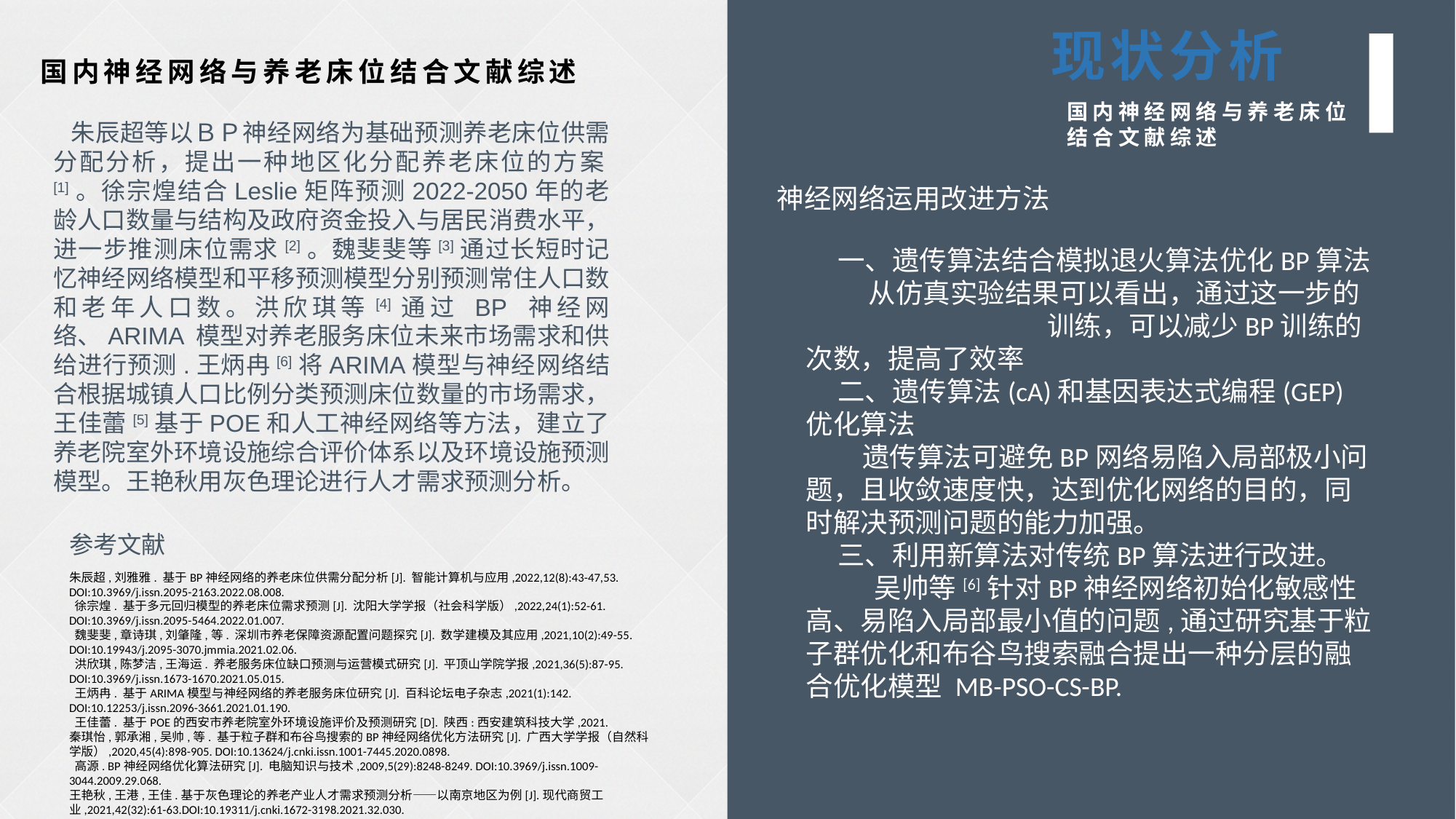

现状分析

国内神经网络与养老床位结合文献综述
国内神经网络与养老床位结合文献综述
  朱辰超等以ＢＰ神经网络为基础预测养老床位供需分配分析，提出一种地区化分配养老床位的方案[1]。徐宗煌结合Leslie矩阵预测2022-2050年的老龄人口数量与结构及政府资金投入与居民消费水平，进一步推测床位需求[2]。魏斐斐等[3]通过长短时记忆神经网络模型和平移预测模型分别预测常住人口数和老年人口数。洪欣琪等[4]通过 BP 神经网络、ARIMA 模型对养老服务床位未来市场需求和供给进行预测.王炳冉[6]将ARIMA模型与神经网络结合根据城镇人口比例分类预测床位数量的市场需求，王佳蕾[5]基于POE和人工神经网络等方法，建立了养老院室外环境设施综合评价体系以及环境设施预测模型。王艳秋用灰色理论进行人才需求预测分析。
参考文献
神经网络运用改进方法

    一、遗传算法结合模拟退火算法优化BP算法
         从仿真实验结果可以看出，通过这一步的                                          训练，可以减少BP训练的次数，提高了效率
    二、遗传算法(cA)和基因表达式编程(GEP)优化算法
        遗传算法可避免BP网络易陷入局部极小问题，且收敛速度快，达到优化网络的目的，同时解决预测问题的能力加强。
    三、利用新算法对传统BP算法进行改进。
          吴帅等[6]针对BP神经网络初始化敏感性高、易陷入局部最小值的问题,通过研究基于粒子群优化和布谷鸟搜索融合提出一种分层的融合优化模型 MB-PSO-CS-BP.
朱辰超,刘雅雅. 基于BP神经网络的养老床位供需分配分析[J]. 智能计算机与应用,2022,12(8):43-47,53. DOI:10.3969/j.issn.2095-2163.2022.08.008.  徐宗煌. 基于多元回归模型的养老床位需求预测[J]. 沈阳大学学报（社会科学版）,2022,24(1):52-61. DOI:10.3969/j.issn.2095-5464.2022.01.007.  魏斐斐,章诗琪,刘肇隆,等. 深圳市养老保障资源配置问题探究[J]. 数学建模及其应用,2021,10(2):49-55. DOI:10.19943/j.2095-3070.jmmia.2021.02.06.  洪欣琪,陈梦洁,王海运. 养老服务床位缺口预测与运营模式研究[J]. 平顶山学院学报,2021,36(5):87-95. DOI:10.3969/j.issn.1673-1670.2021.05.015. 王炳冉. 基于ARIMA模型与神经网络的养老服务床位研究[J]. 百科论坛电子杂志,2021(1):142. DOI:10.12253/j.issn.2096-3661.2021.01.190.  王佳蕾. 基于POE的西安市养老院室外环境设施评价及预测研究[D]. 陕西:西安建筑科技大学,2021.  秦琪怡,郭承湘,吴帅,等. 基于粒子群和布谷鸟搜索的BP神经网络优化方法研究[J]. 广西大学学报（自然科学版）,2020,45(4):898-905. DOI:10.13624/j.cnki.issn.1001-7445.2020.0898. 高源. BP神经网络优化算法研究[J]. 电脑知识与技术,2009,5(29):8248-8249. DOI:10.3969/j.issn.1009-3044.2009.29.068.
王艳秋,王港,王佳.基于灰色理论的养老产业人才需求预测分析——以南京地区为例[J].现代商贸工业,2021,42(32):61-63.DOI:10.19311/j.cnki.1672-3198.2021.32.030.